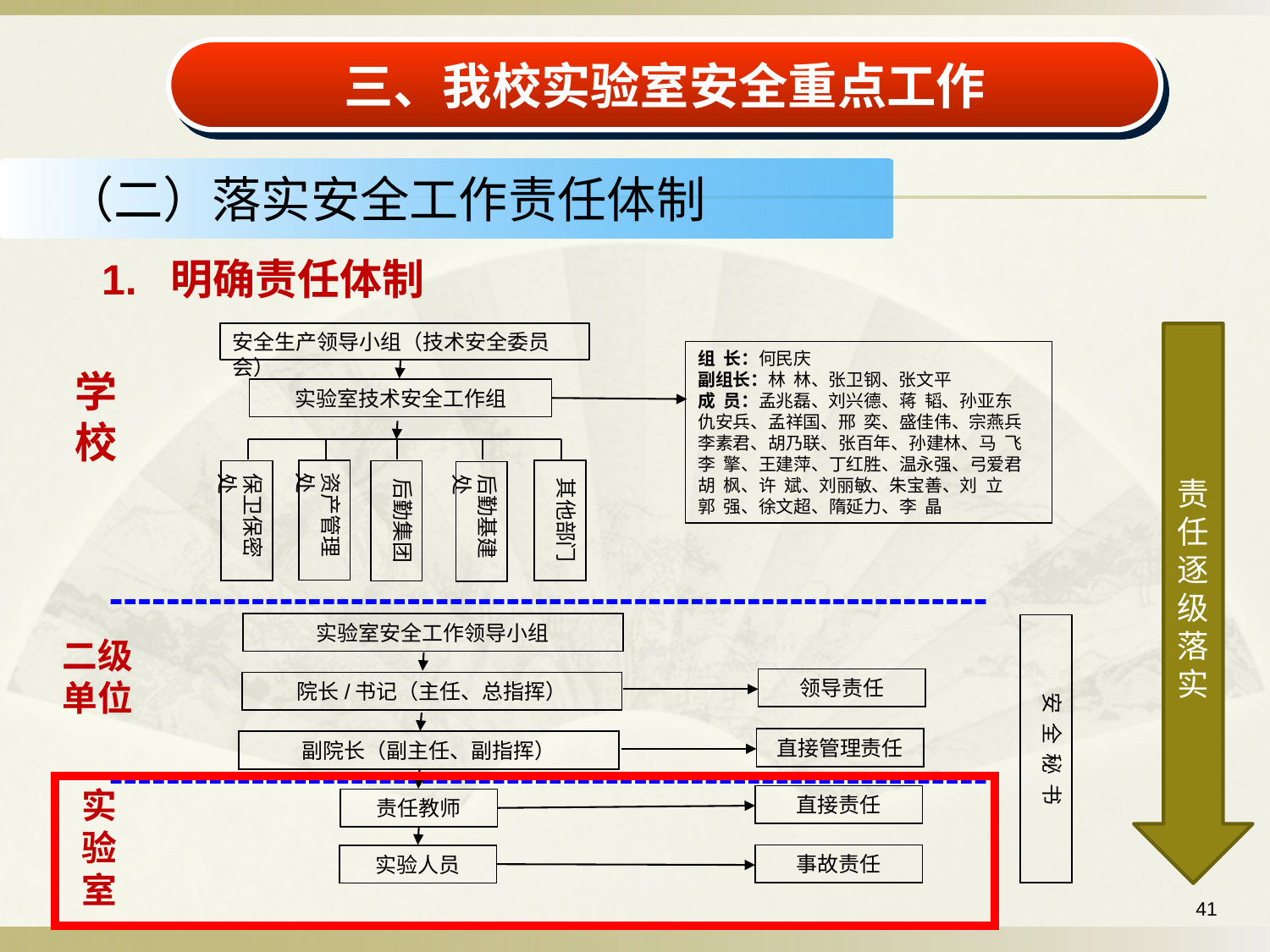

三、我校实验室安全重点工作
（二）落实安全工作责任体制
1.  明确责任体制
学校
安全生产领导小组（技术安全委员会）
组  长：何民庆
副组长：林  林、张卫钢、张文平
成  员：孟兆磊、刘兴德、蒋  韬、孙亚东
仇安兵、孟祥国、邢  奕、盛佳伟、宗燕兵李素君、胡乃联、张百年、孙建林、马  飞
李  擎、王建萍、丁红胜、温永强、弓爱君
胡  枫、许  斌、刘丽敏、朱宝善、刘  立
郭  强、徐文超、隋延力、李  晶
实验室技术安全工作组
资产管理处
保卫保密处
后勤集团
后勤基建处

责任逐级落实
其他部门
--------------------------------------------------------------
二级单位
实验室安全工作领导小组
安  全  秘  书
领导责任
院长/书记（主任、总指挥）
直接管理责任
副院长（副主任、副指挥）
直接责任
责任教师
事故责任
实验人员
--------------------------------------------------------------
实验室

41